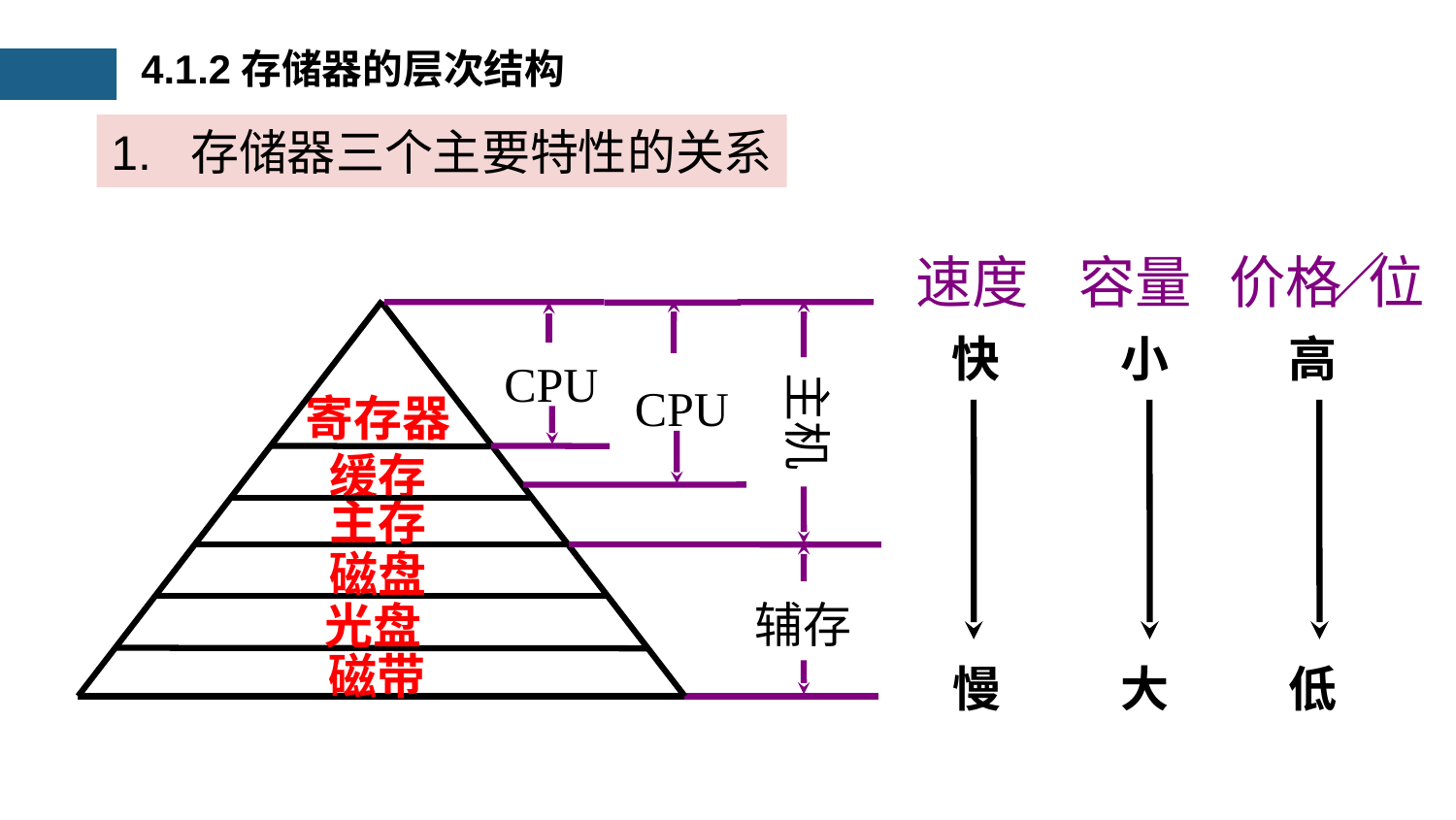

4.1.2存储器的层次结构
1.  存储器三个主要特性的关系
／
速度
容量
价格  位

CPU

主机

寄存器
缓存

主存

磁盘

光盘

磁带

CPU

快
小
高

慢

大

低

辅存